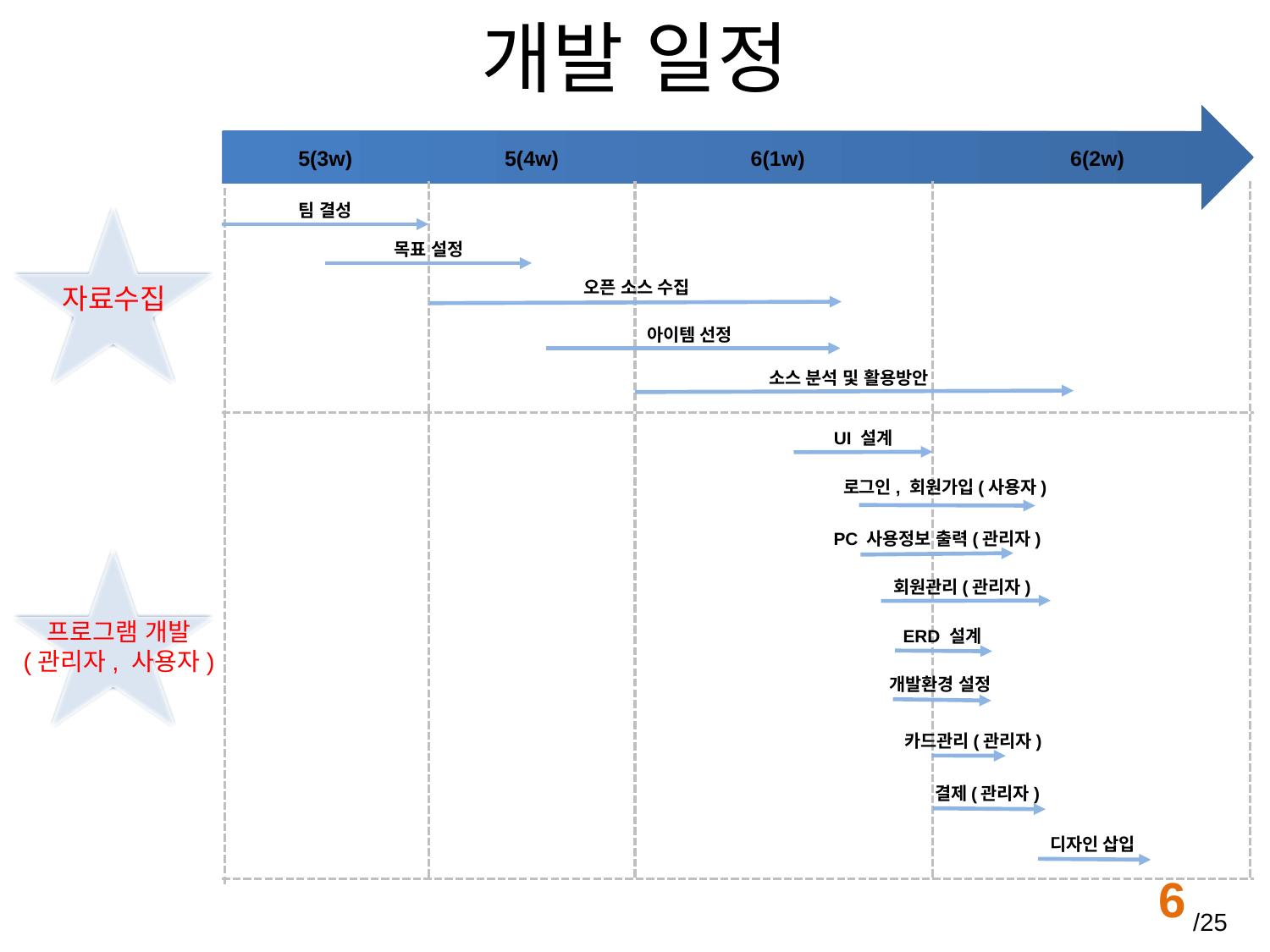

# 개발 일정

5(3w)

5(4w)
6(1w)
6(2w)
자료수집
팀 결성

목표 설정
오픈 소스 수집
아이템 선정
소스 분석 및 활용방안
프로그램 개발
(관리자, 사용자)
UI 설계
로그인, 회원가입(사용자)
PC 사용정보 출력(관리자)

회원관리(관리자)
ERD 설계
개발환경 설정
카드관리(관리자)
결제(관리자)
디자인 삽입
6